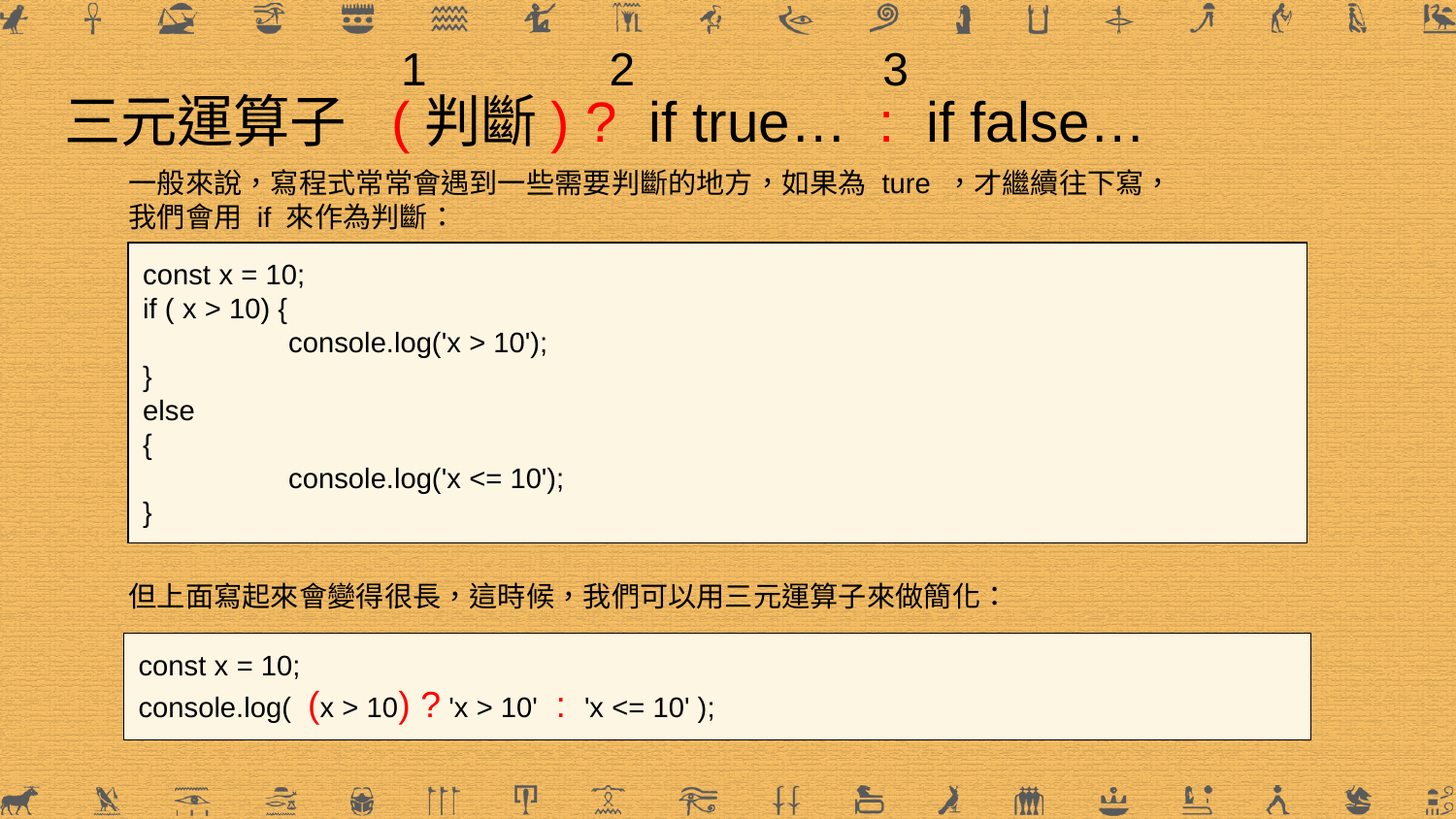

1
2
3
# 三元運算子  (判斷) ?  if true…  :  if false…
一般來說，寫程式常常會遇到一些需要判斷的地方，如果為 ture ，才繼續往下寫，
我們會用 if 來作為判斷：

const x = 10;
if ( x > 10) {
	console.log('x > 10');
}
else
{
	console.log('x <= 10');
}
但上面寫起來會變得很長，這時候，我們可以用三元運算子來做簡化：
const x = 10;
console.log(  (x > 10) ? 'x > 10'  :  'x <= 10' );